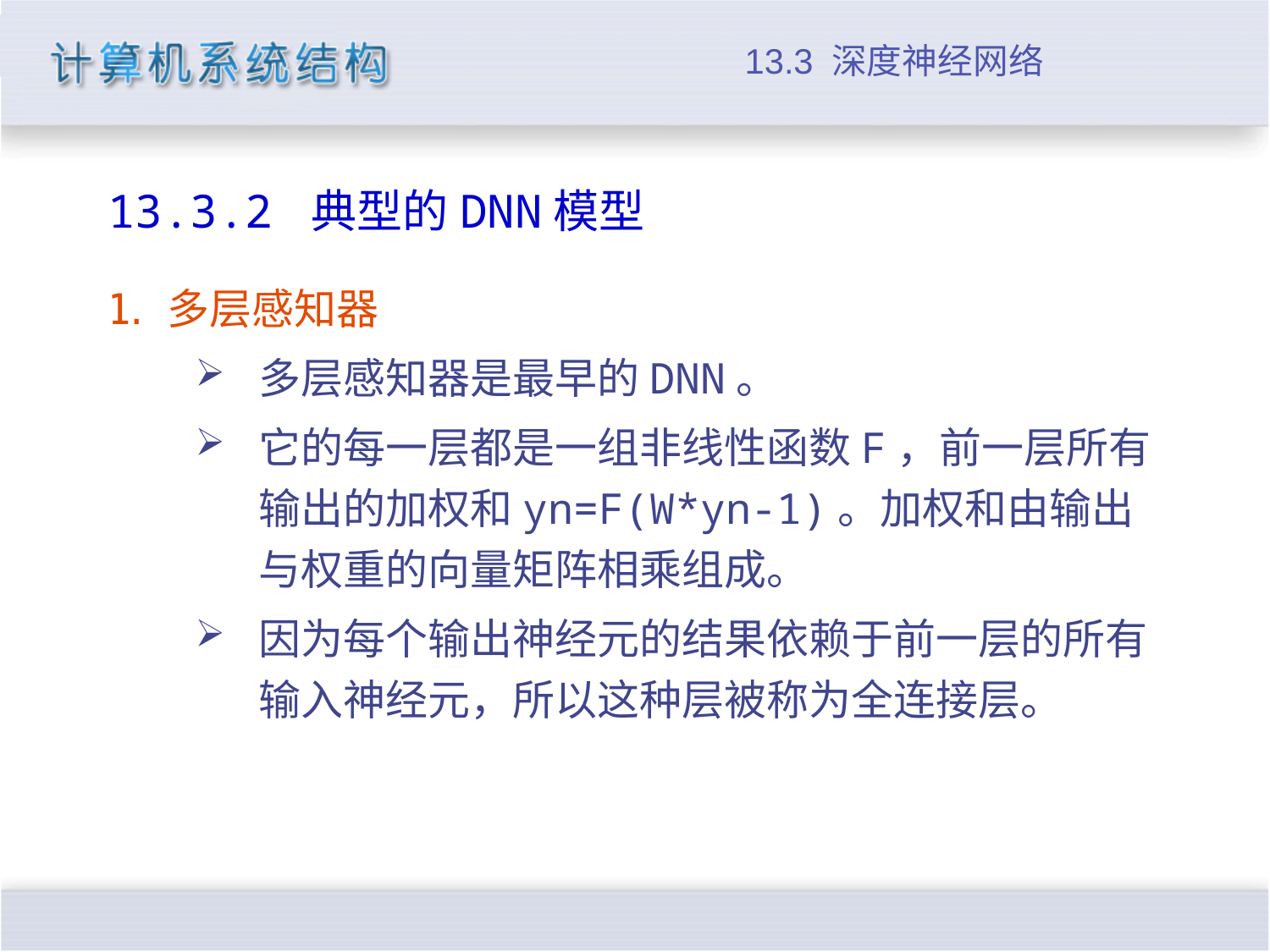

# 13.3 深度神经网络
13.3.2 典型的DNN模型
1. 多层感知器
多层感知器是最早的DNN。
它的每一层都是一组非线性函数F，前一层所有输出的加权和yn=F(W*yn-1)。加权和由输出与权重的向量矩阵相乘组成。
因为每个输出神经元的结果依赖于前一层的所有输入神经元，所以这种层被称为全连接层。